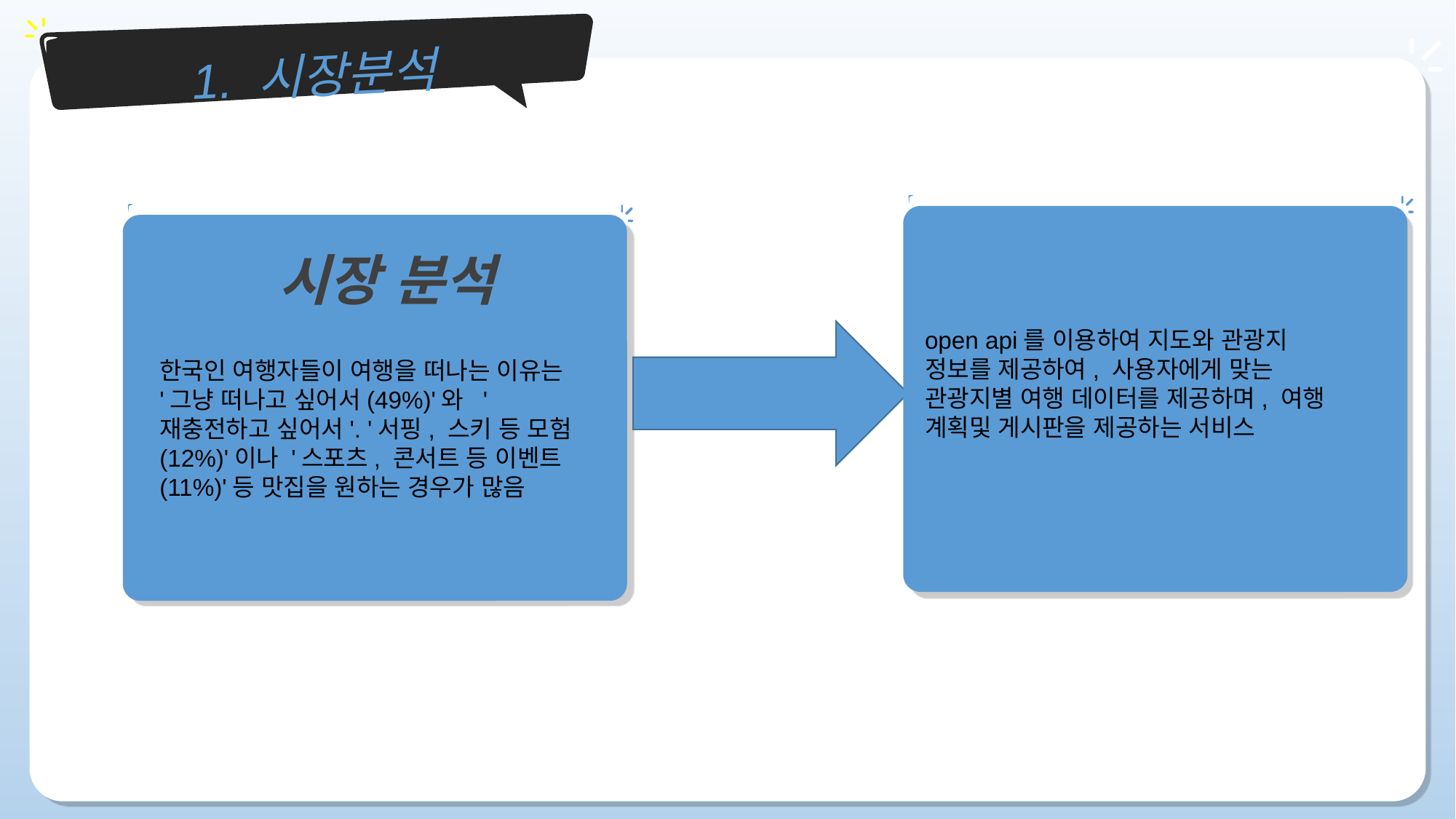

1. 시장분석

시장 분석
open api를 이용하여 지도와 관광지 정보를 제공하여, 사용자에게 맞는 관광지별 여행 데이터를 제공하며, 여행 계획및 게시판을 제공하는 서비스
한국인 여행자들이 여행을 떠나는 이유는 '그냥 떠나고 싶어서(49%)'와  '재충전하고 싶어서'. '서핑, 스키 등 모험(12%)'이나 '스포츠, 콘서트 등 이벤트(11%)'등 맛집을 원하는 경우가 많음